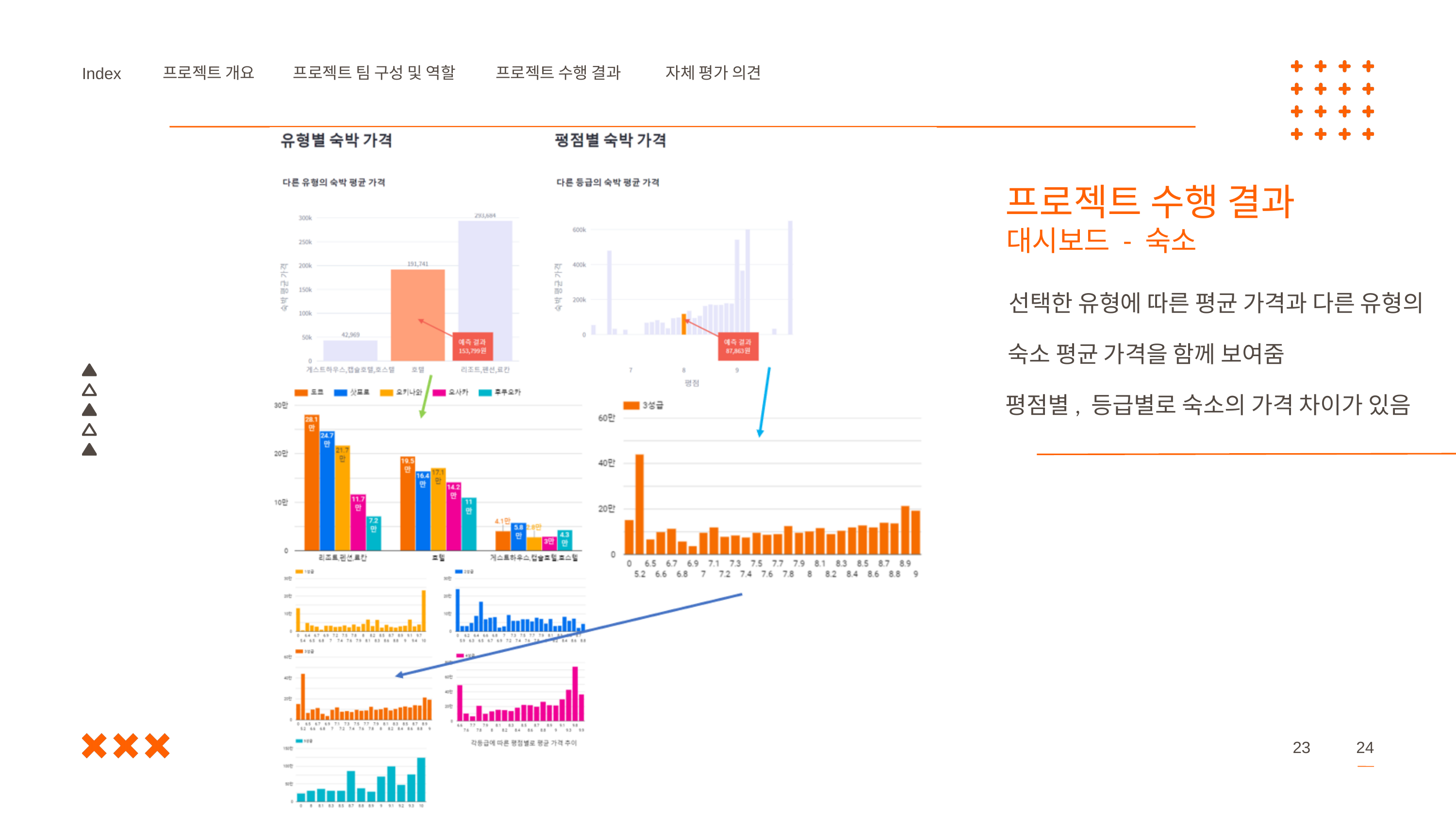

프로젝트 개요
프로젝트 팀 구성 및 역할
프로젝트 수행 결과
자체 평가 의견
Index

프로젝트 수행 결과
대시보드 - 숙소
선택한 유형에 따른 평균 가격과 다른 유형의
숙소 평균 가격을 함께 보여줌

평점별, 등급별로 숙소의 가격 차이가 있음

23
24